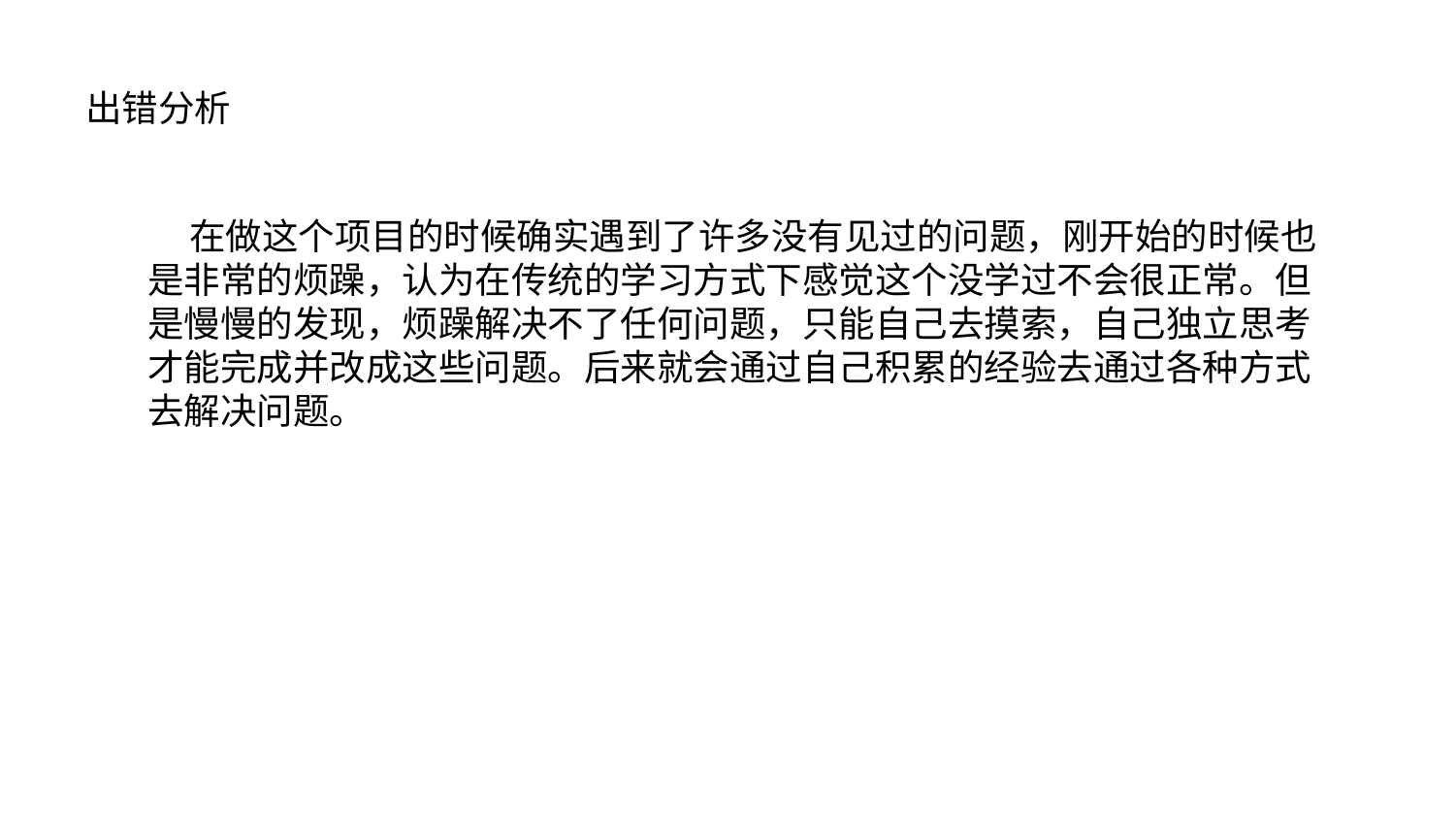

出错分析
    在做这个项目的时候确实遇到了许多没有见过的问题，刚开始的时候也
是非常的烦躁，认为在传统的学习方式下感觉这个没学过不会很正常。但
是慢慢的发现，烦躁解决不了任何问题，只能自己去摸索，自己独立思考
才能完成并改成这些问题。后来就会通过自己积累的经验去通过各种方式
去解决问题。